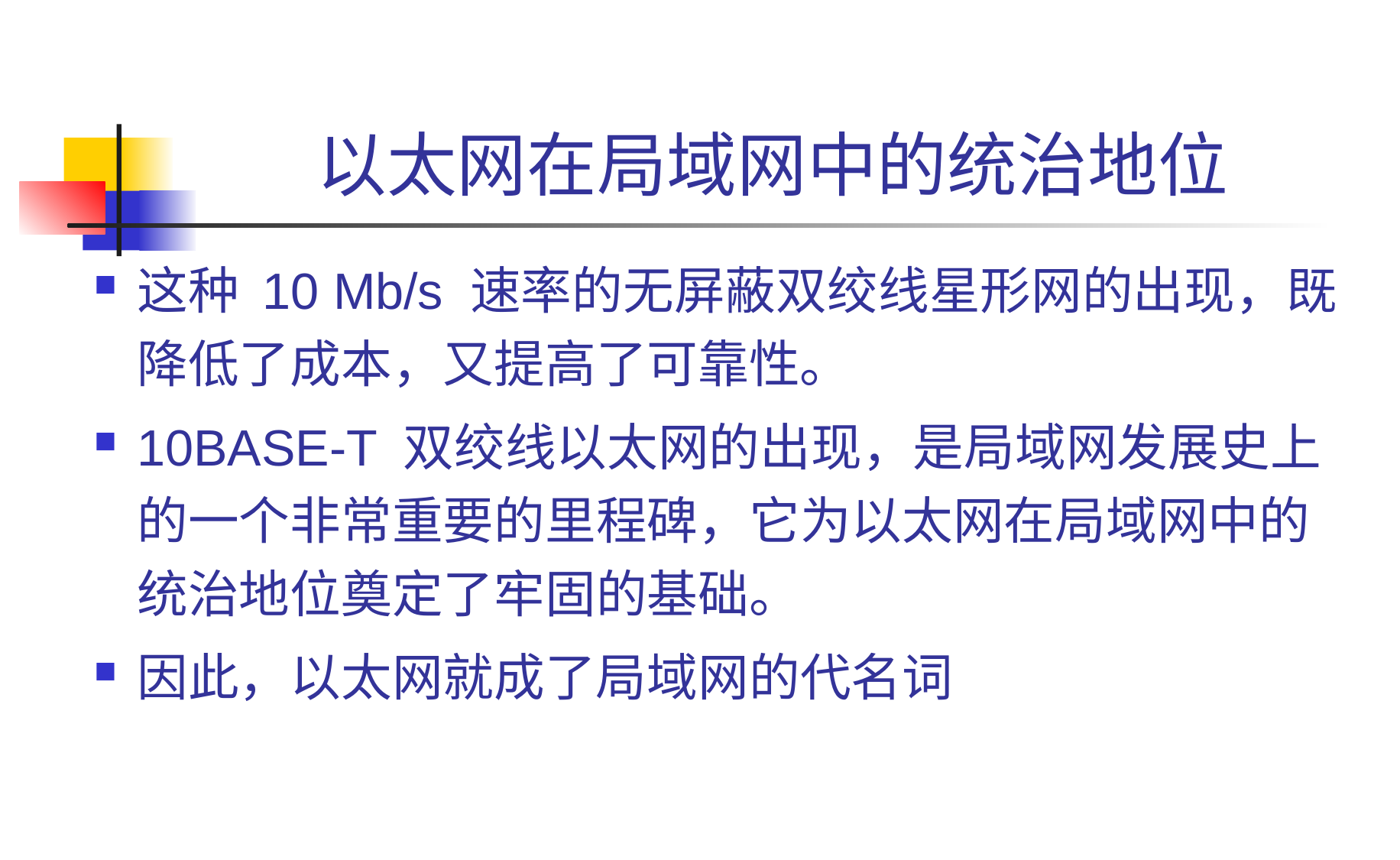

# 以太网在局域网中的统治地位
这种 10 Mb/s 速率的无屏蔽双绞线星形网的出现，既降低了成本，又提高了可靠性。
10BASE-T 双绞线以太网的出现，是局域网发展史上的一个非常重要的里程碑，它为以太网在局域网中的统治地位奠定了牢固的基础。
因此，以太网就成了局域网的代名词